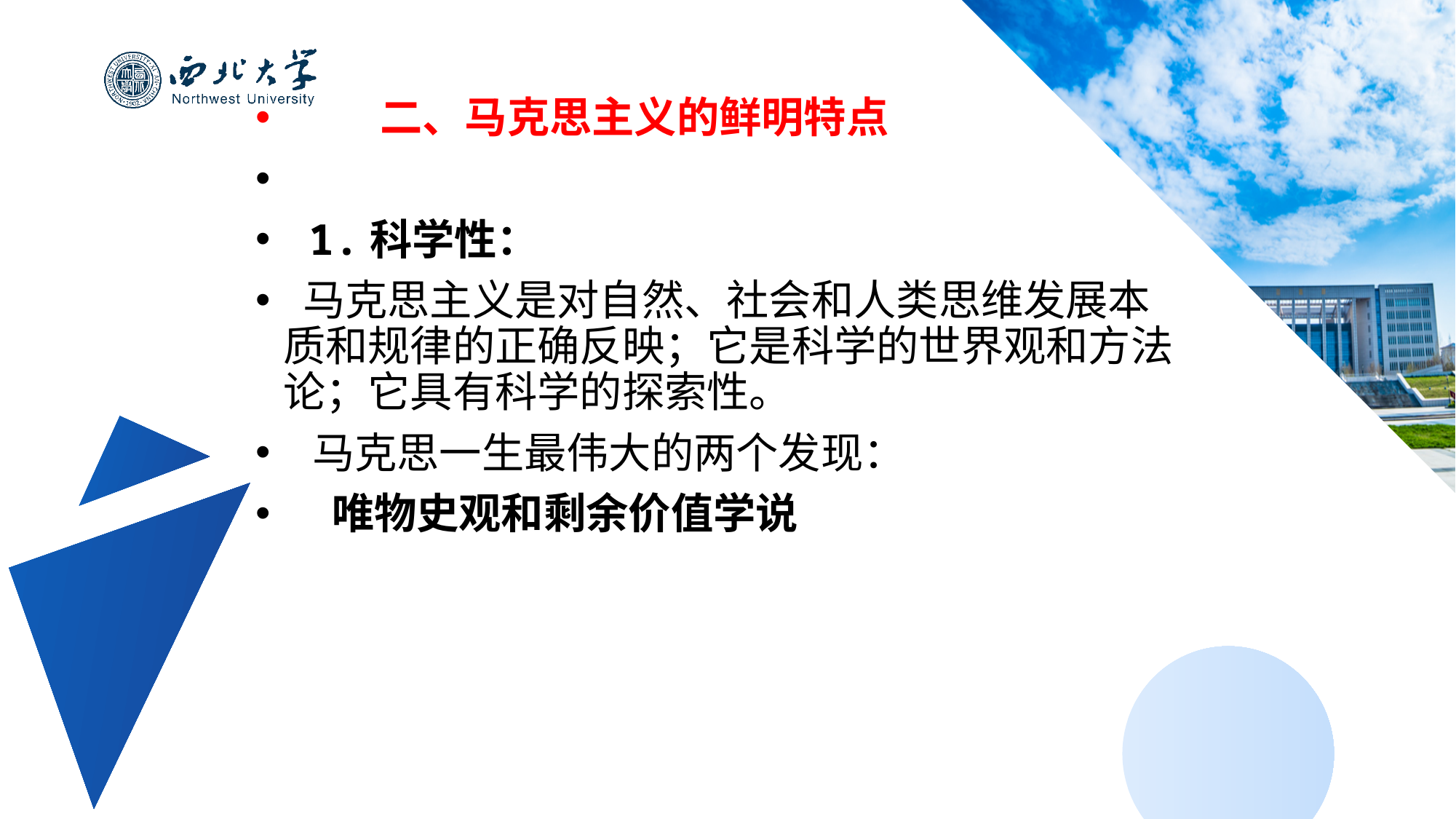

二、马克思主义的鲜明特点

 1.科学性：
 马克思主义是对自然、社会和人类思维发展本质和规律的正确反映；它是科学的世界观和方法论；它具有科学的探索性。
  马克思一生最伟大的两个发现：
    唯物史观和剩余价值学说